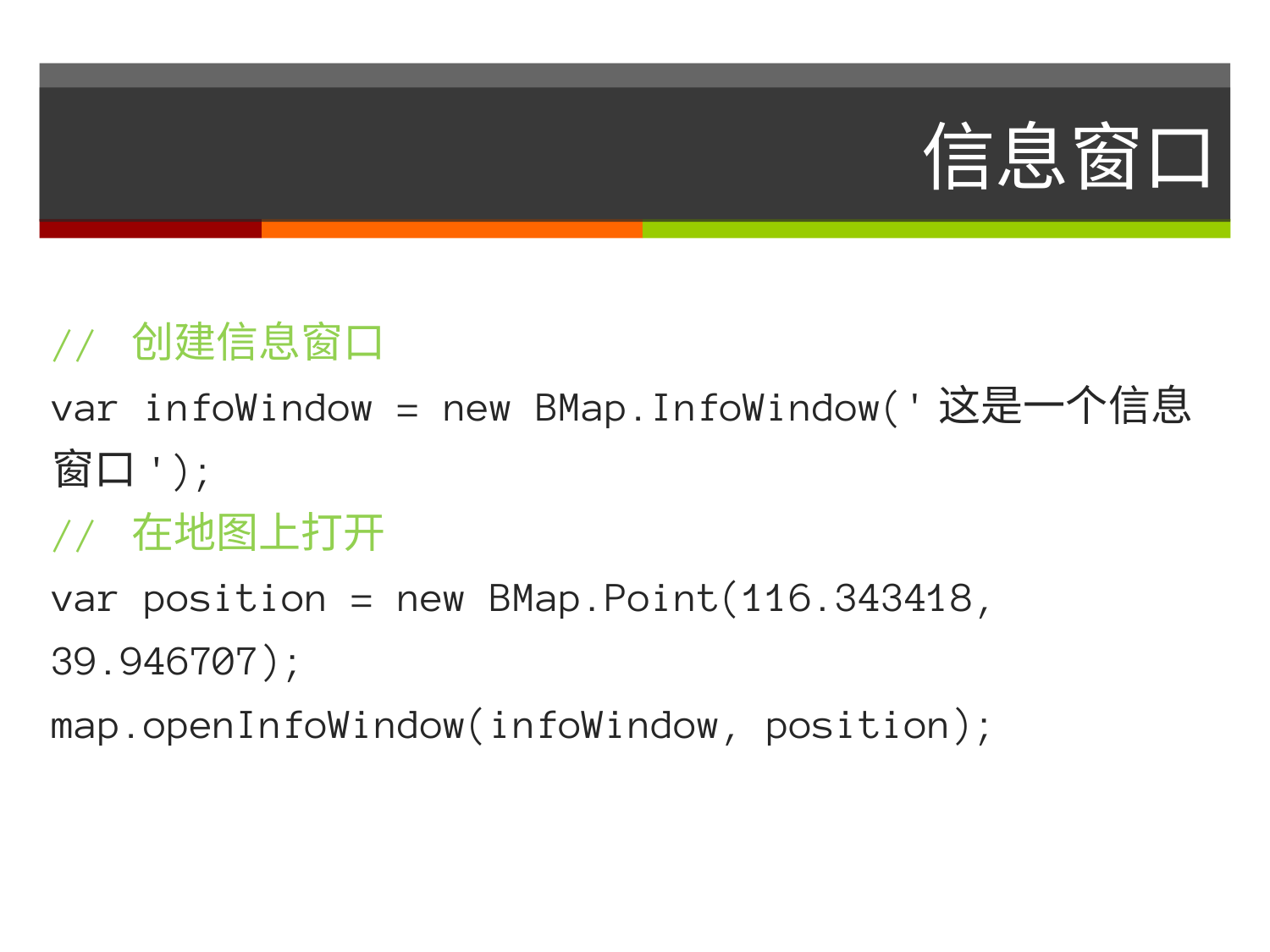

# 信息窗口
// 创建信息窗口
var infoWindow = new BMap.InfoWindow('这是一个信息窗口');
// 在地图上打开
var position = new BMap.Point(116.343418, 39.946707);
map.openInfoWindow(infoWindow, position);